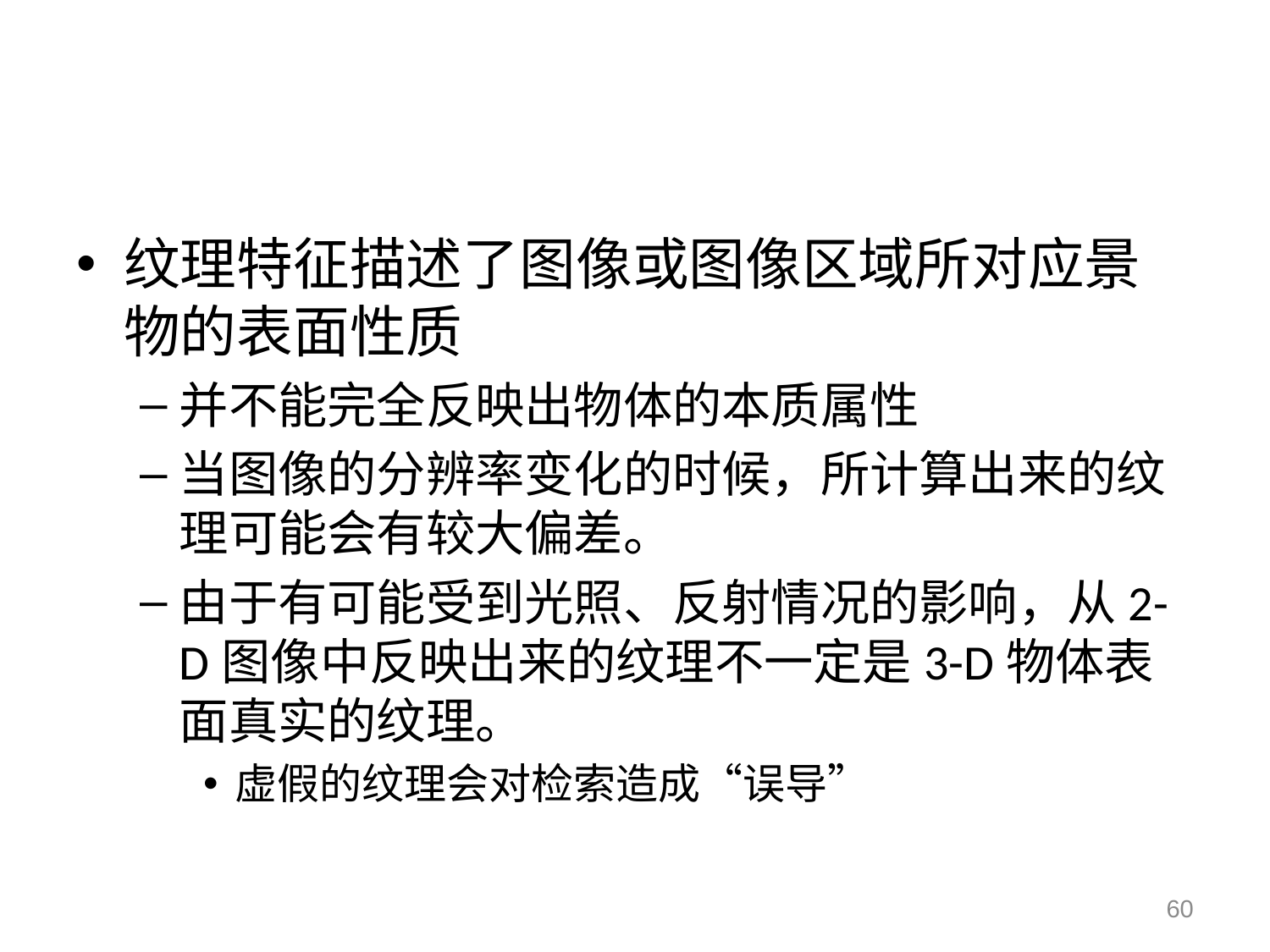

#
纹理特征描述了图像或图像区域所对应景物的表面性质
并不能完全反映出物体的本质属性
当图像的分辨率变化的时候，所计算出来的纹理可能会有较大偏差。
由于有可能受到光照、反射情况的影响，从2-D图像中反映出来的纹理不一定是3-D物体表面真实的纹理。
虚假的纹理会对检索造成“误导”
60